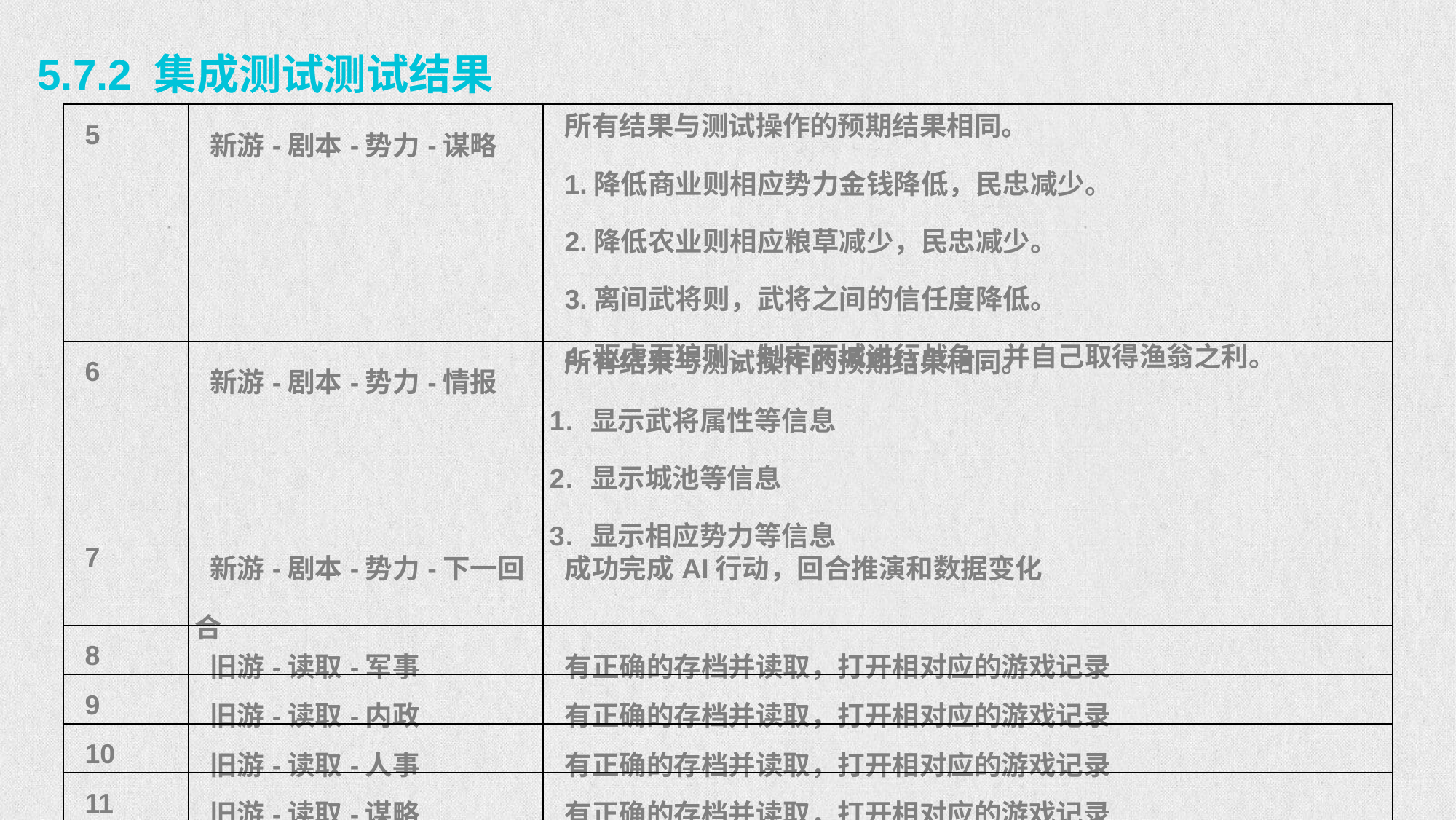

5.7.2 集成测试测试结果
| 5 | 新游-剧本-势力-谋略 | 所有结果与测试操作的预期结果相同。 1.降低商业则相应势力金钱降低，民忠减少。 2.降低农业则相应粮草减少，民忠减少。 3.离间武将则，武将之间的信任度降低。 4.驱虎吞狼则，制定两城进行战争，并自己取得渔翁之利。 |
| --- | --- | --- |
| 6 | 新游-剧本-势力-情报 | 所有结果与测试操作的预期结果相同。 显示武将属性等信息 显示城池等信息 显示相应势力等信息 |
| 7 | 新游-剧本-势力-下一回合 | 成功完成AI行动，回合推演和数据变化 |
| 8 | 旧游-读取-军事 | 有正确的存档并读取，打开相对应的游戏记录 |
| 9 | 旧游-读取-内政 | 有正确的存档并读取，打开相对应的游戏记录 |
| 10 | 旧游-读取-人事 | 有正确的存档并读取，打开相对应的游戏记录 |
| 11 | 旧游-读取-谋略 | 有正确的存档并读取，打开相对应的游戏记录 |
| 12 | 旧游-读取-情报 | 有正确的存档并读取，打开相对应的游戏记录 |